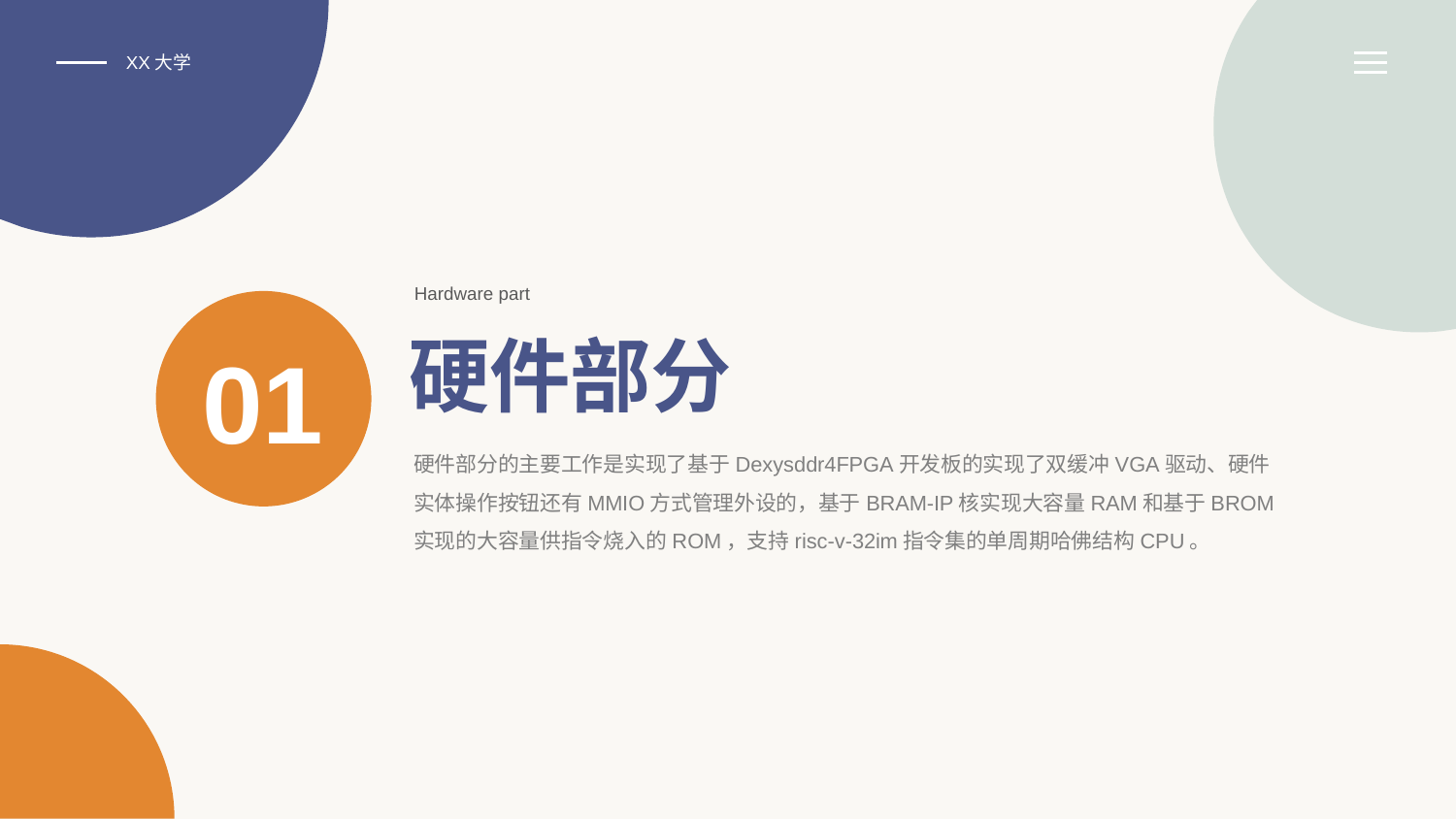

XX大学
Hardware part

01
硬件部分
硬件部分的主要工作是实现了基于Dexysddr4FPGA开发板的实现了双缓冲VGA驱动、硬件实体操作按钮还有MMIO方式管理外设的，基于BRAM-IP核实现大容量RAM和基于BROM实现的大容量供指令烧入的ROM，支持risc-v-32im指令集的单周期哈佛结构CPU。